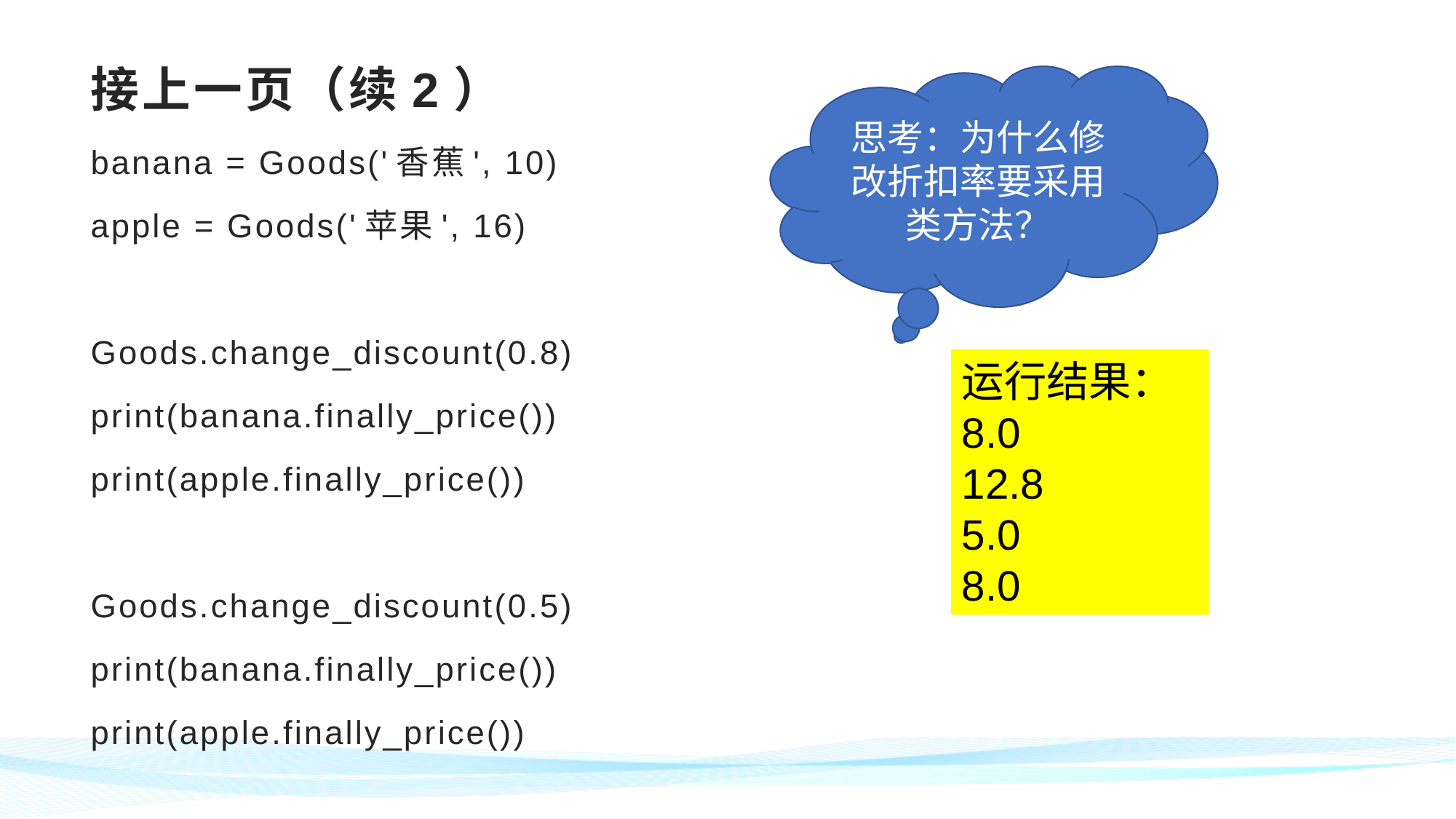

# 接上一页（续2）
思考：为什么修改折扣率要采用类方法？
banana = Goods('香蕉', 10)
apple = Goods('苹果', 16)

Goods.change_discount(0.8)
print(banana.finally_price())
print(apple.finally_price())

Goods.change_discount(0.5)
print(banana.finally_price())
print(apple.finally_price())
运行结果：
8.0
12.8
5.0
8.0